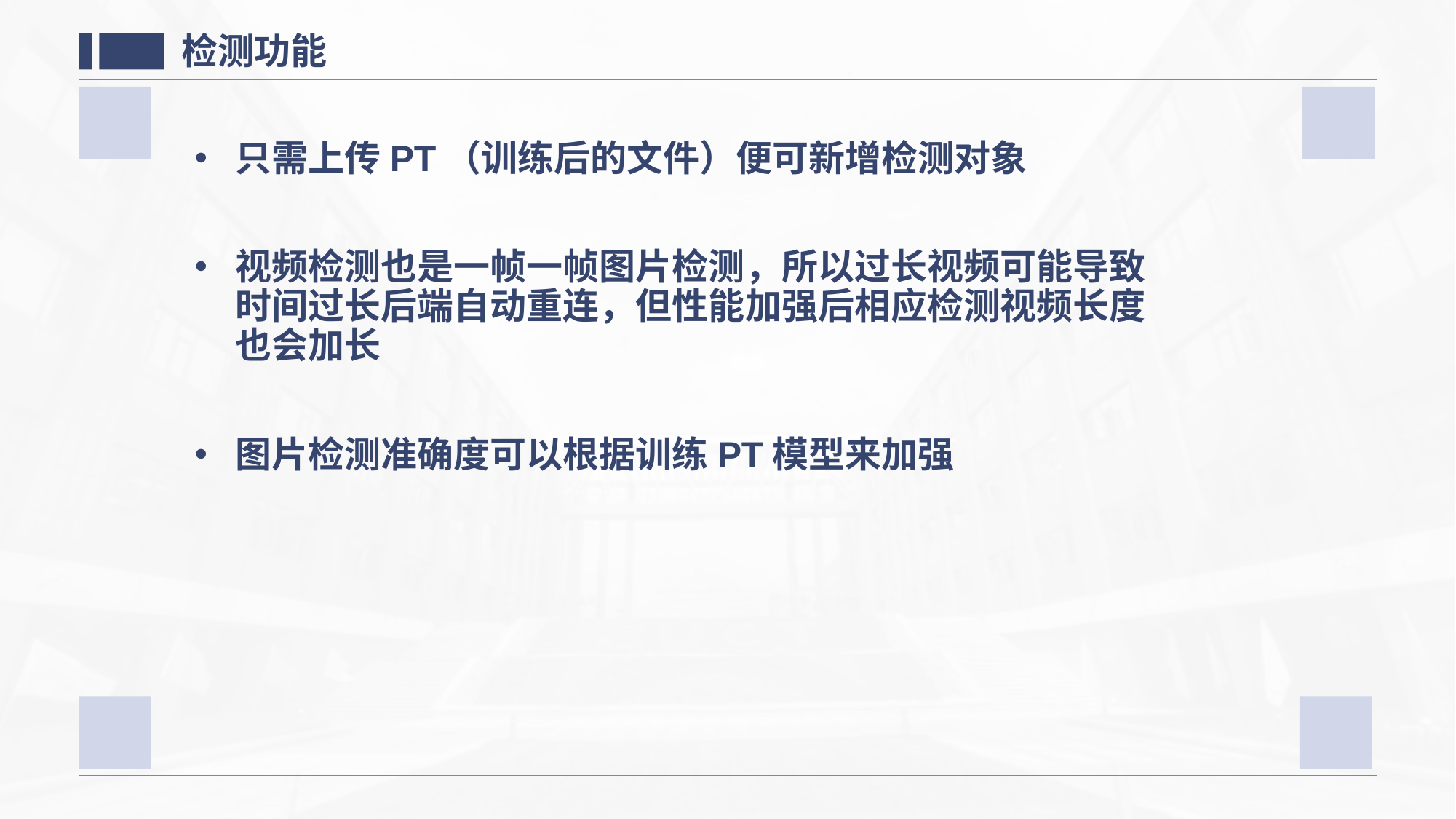

检测功能

只需上传PT（训练后的文件）便可新增检测对象

视频检测也是一帧一帧图片检测，所以过长视频可能导致时间过长后端自动重连，但性能加强后相应检测视频长度也会加长

图片检测准确度可以根据训练PT模型来加强